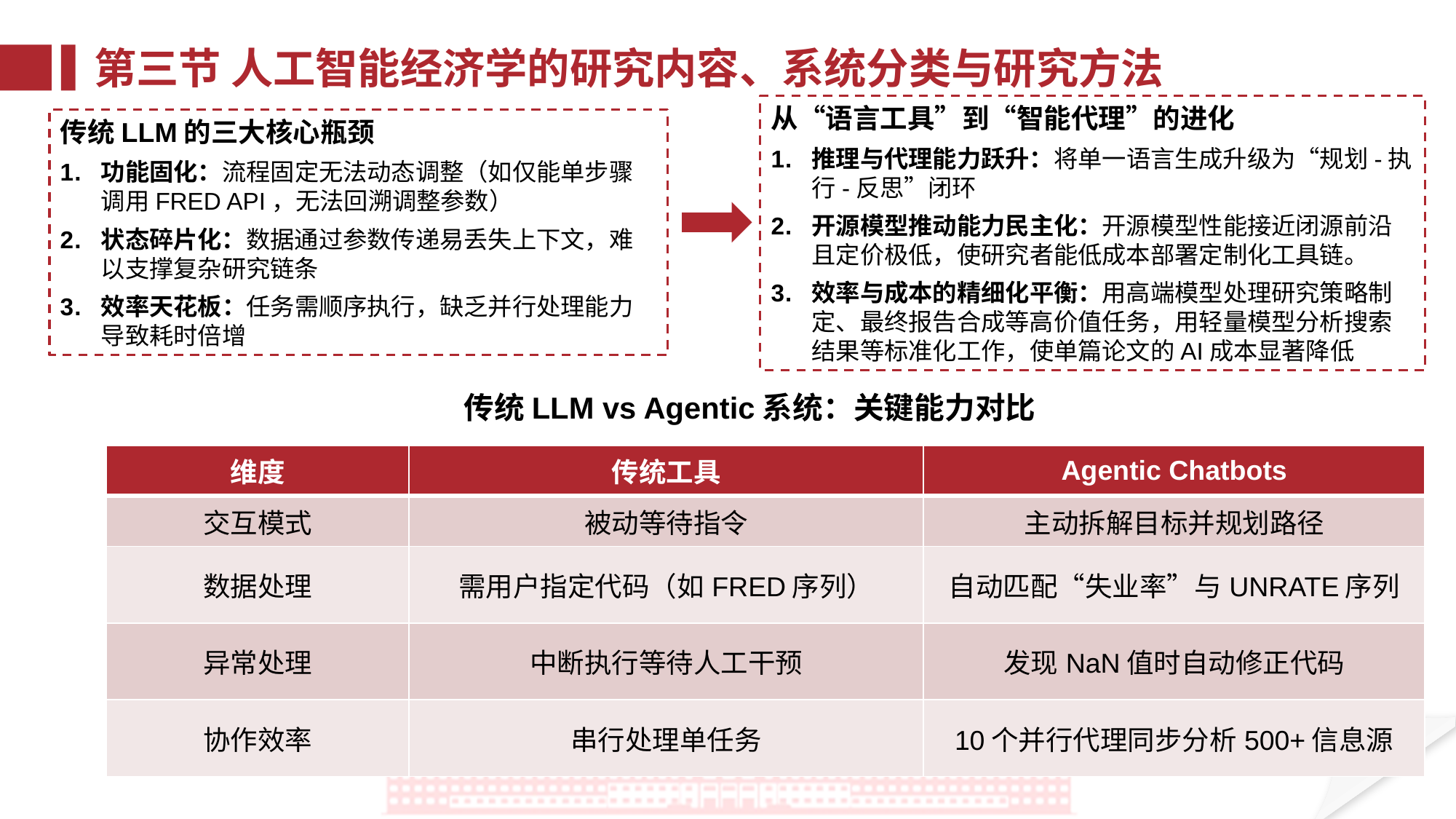

第三节 人工智能经济学的研究内容、系统分类与研究方法
从“语言工具”到“智能代理”的进化
推理与代理能力跃升：将单一语言生成升级为“规划-执行-反思”闭环
开源模型推动能力民主化：开源模型性能接近闭源前沿且定价极低，使研究者能低成本部署定制化工具链。
效率与成本的精细化平衡：用高端模型处理研究策略制定、最终报告合成等高价值任务，用轻量模型分析搜索结果等标准化工作，使单篇论文的AI成本显著降低
传统LLM的三大核心瓶颈
功能固化：流程固定无法动态调整（如仅能单步骤调用FRED API，无法回溯调整参数）
状态碎片化：数据通过参数传递易丢失上下文，难以支撑复杂研究链条
效率天花板：任务需顺序执行，缺乏并行处理能力导致耗时倍增

传统LLM vs Agentic系统：关键能力对比
| 维度 | 传统工具 | Agentic Chatbots |
| --- | --- | --- |
| 交互模式 | 被动等待指令 | 主动拆解目标并规划路径 |
| 数据处理 | 需用户指定代码（如FRED序列） | 自动匹配“失业率”与UNRATE序列 |
| 异常处理 | 中断执行等待人工干预 | 发现NaN值时自动修正代码 |
| 协作效率 | 串行处理单任务 | 10个并行代理同步分析500+信息源 |